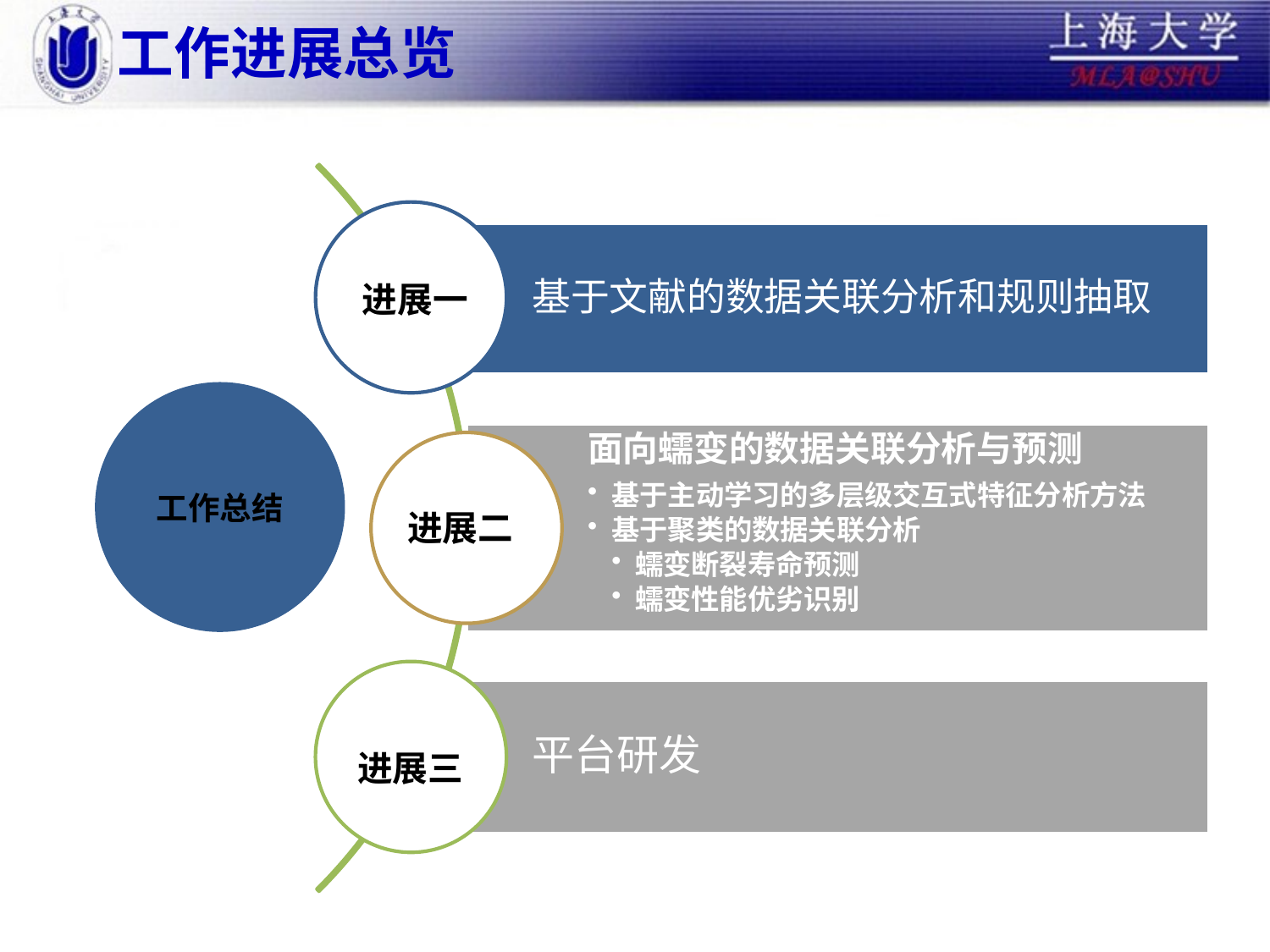

# 工作进展总览
基于文献的数据关联分析和规则抽取
面向蠕变的数据关联分析与预测
基于主动学习的多层级交互式特征分析方法
基于聚类的数据关联分析
蠕变断裂寿命预测
蠕变性能优劣识别
平台研发
进展一
工作总结
进展二
进展三